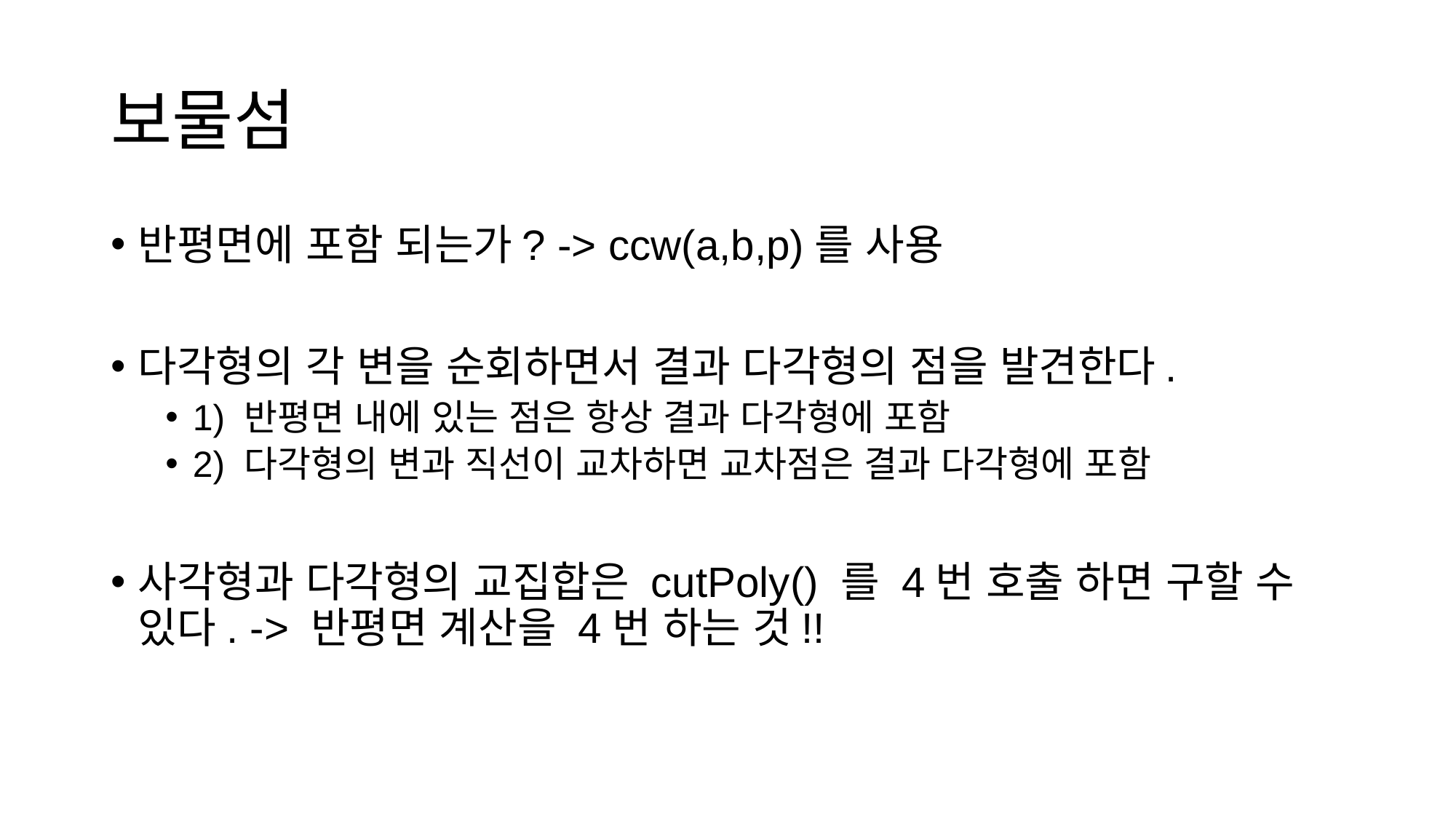

# 보물섬
반평면에 포함 되는가? -> ccw(a,b,p)를 사용

다각형의 각 변을 순회하면서 결과 다각형의 점을 발견한다.
1) 반평면 내에 있는 점은 항상 결과 다각형에 포함
2) 다각형의 변과 직선이 교차하면 교차점은 결과 다각형에 포함

사각형과 다각형의 교집합은 cutPoly() 를 4번 호출 하면 구할 수 있다. -> 반평면 계산을 4번 하는 것!!